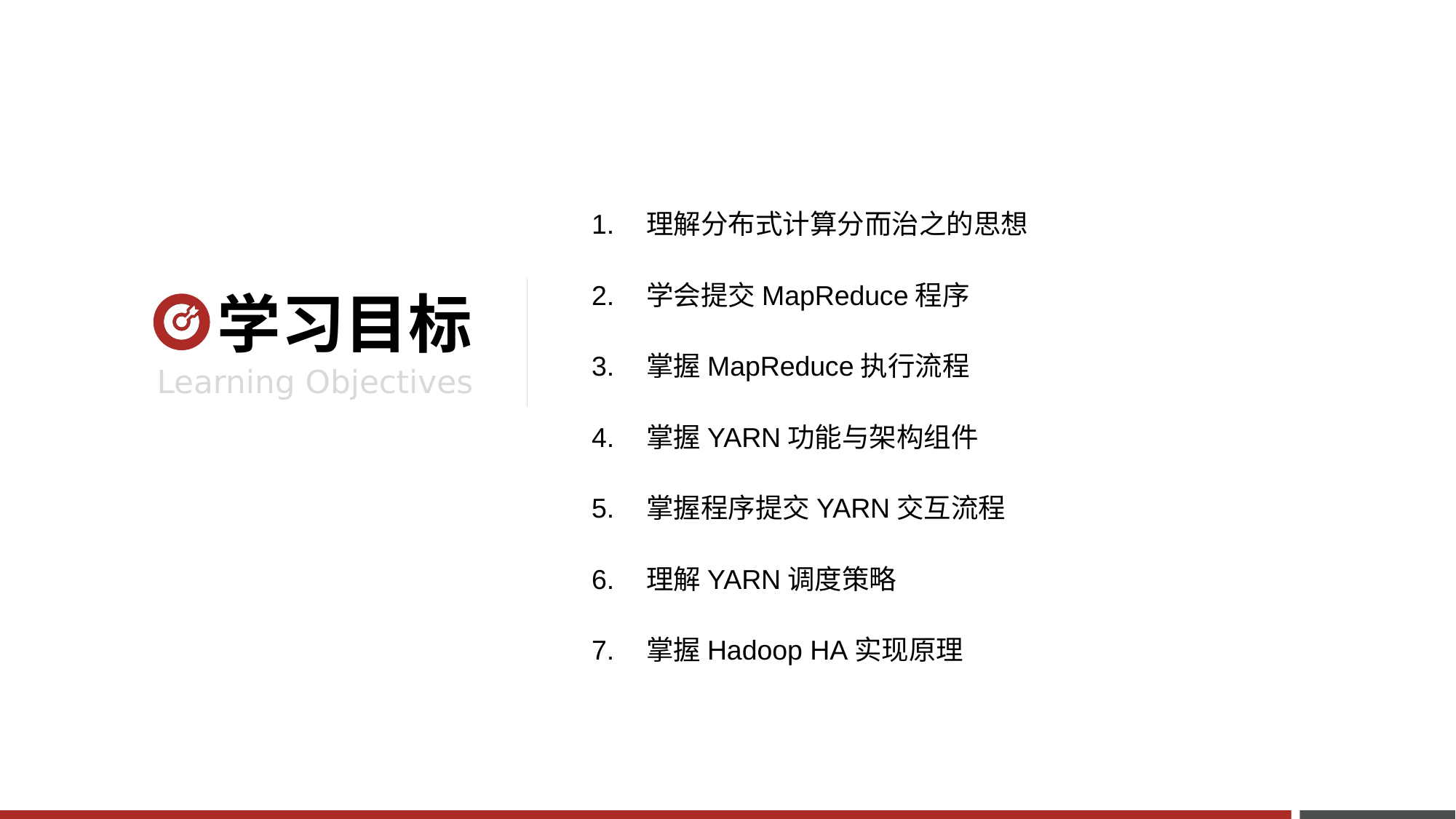

理解分布式计算分而治之的思想
学会提交MapReduce程序
掌握MapReduce执行流程
掌握YARN功能与架构组件
掌握程序提交YARN交互流程
理解YARN调度策略
掌握Hadoop HA实现原理